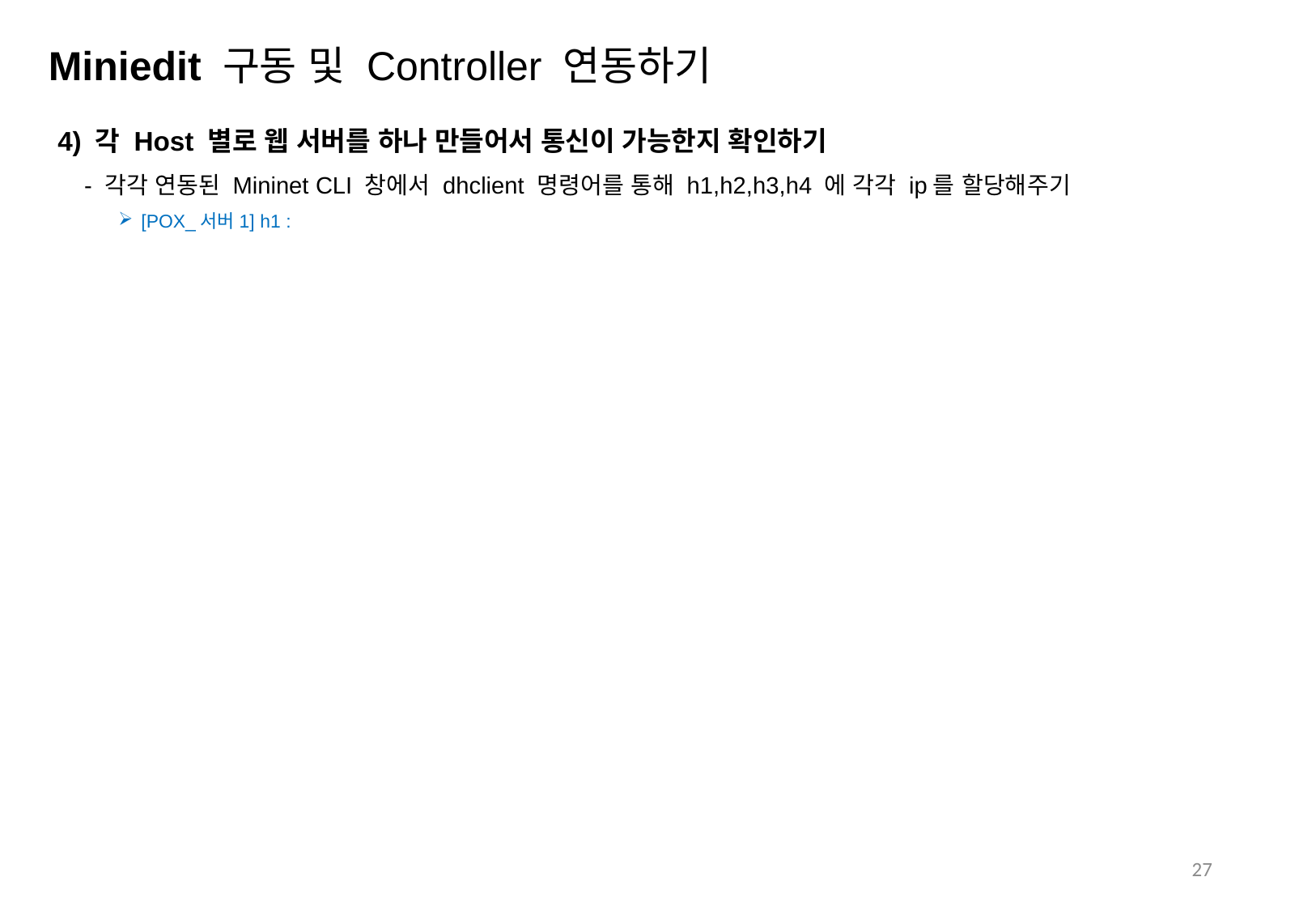

Miniedit 구동 및 Controller 연동하기
4) 각 Host 별로 웹 서버를 하나 만들어서 통신이 가능한지 확인하기
    - 각각 연동된 Mininet CLI 창에서 dhclient 명령어를 통해 h1,h2,h3,h4 에 각각 ip를 할당해주기
[POX_서버1] h1 :
27